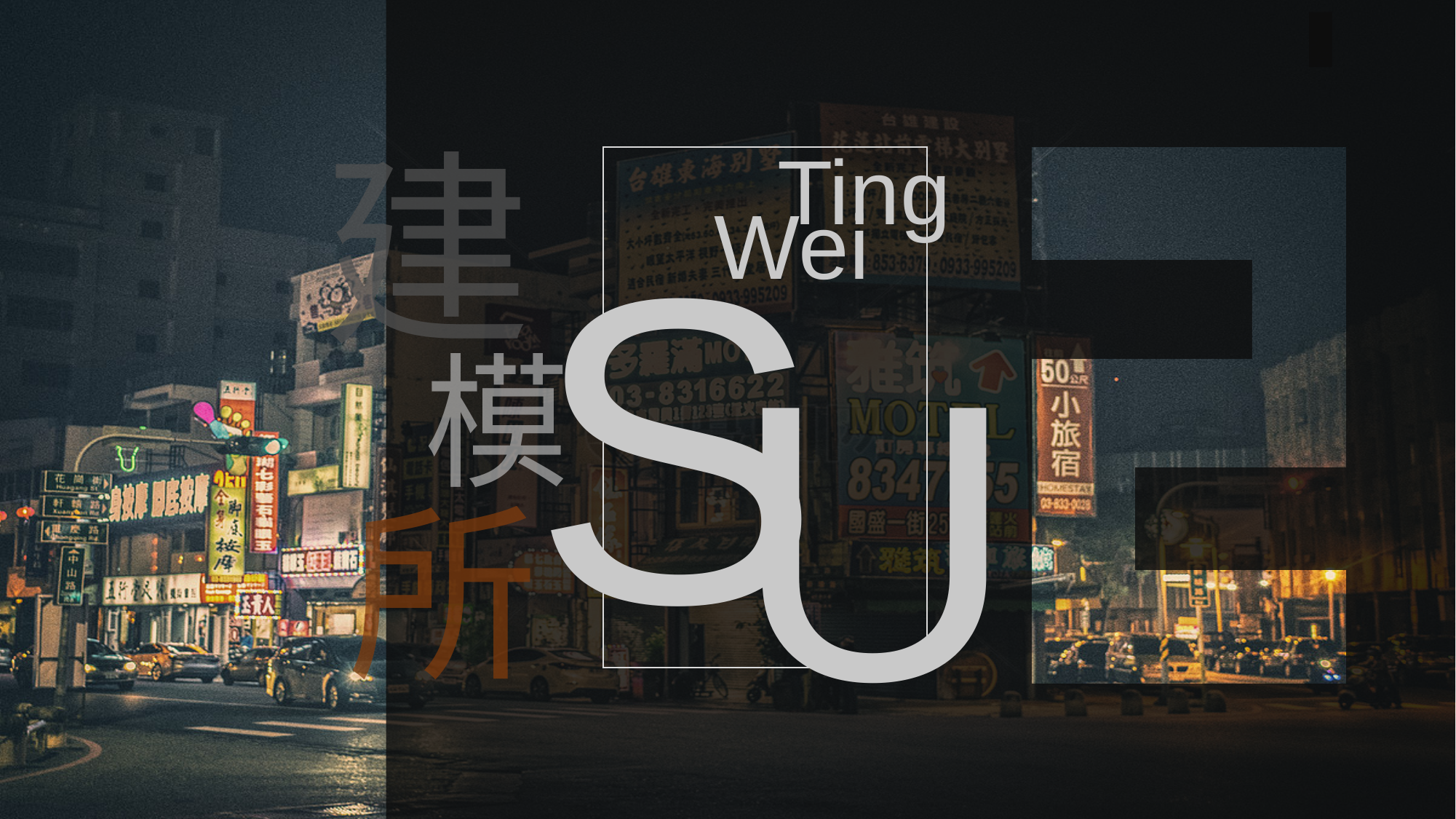

建
Ting

S
Wei
U
模
所